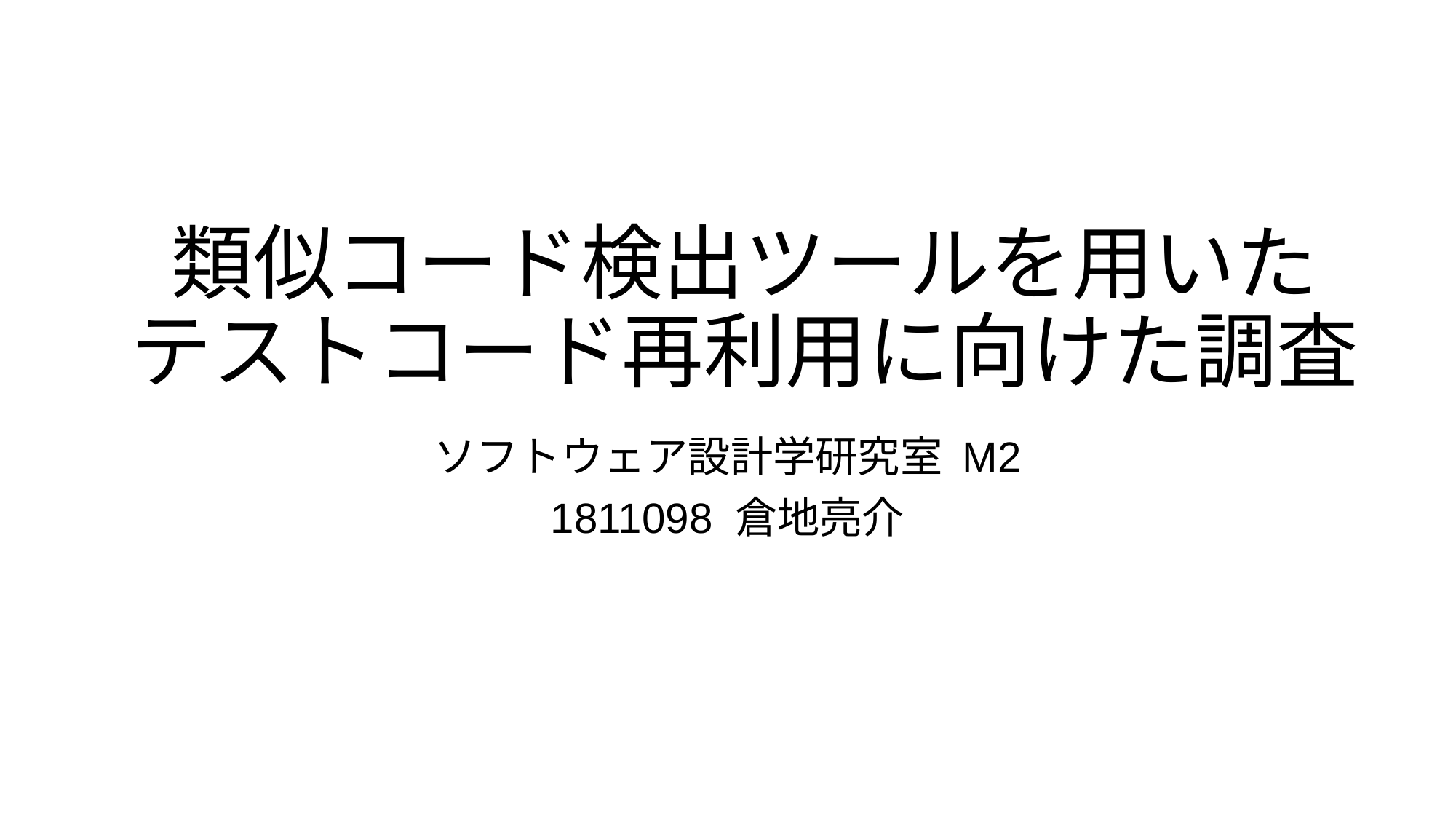

# 類似コード検出ツールを用いた テストコード再利用に向けた調査
ソフトウェア設計学研究室 M2
1811098 倉地亮介